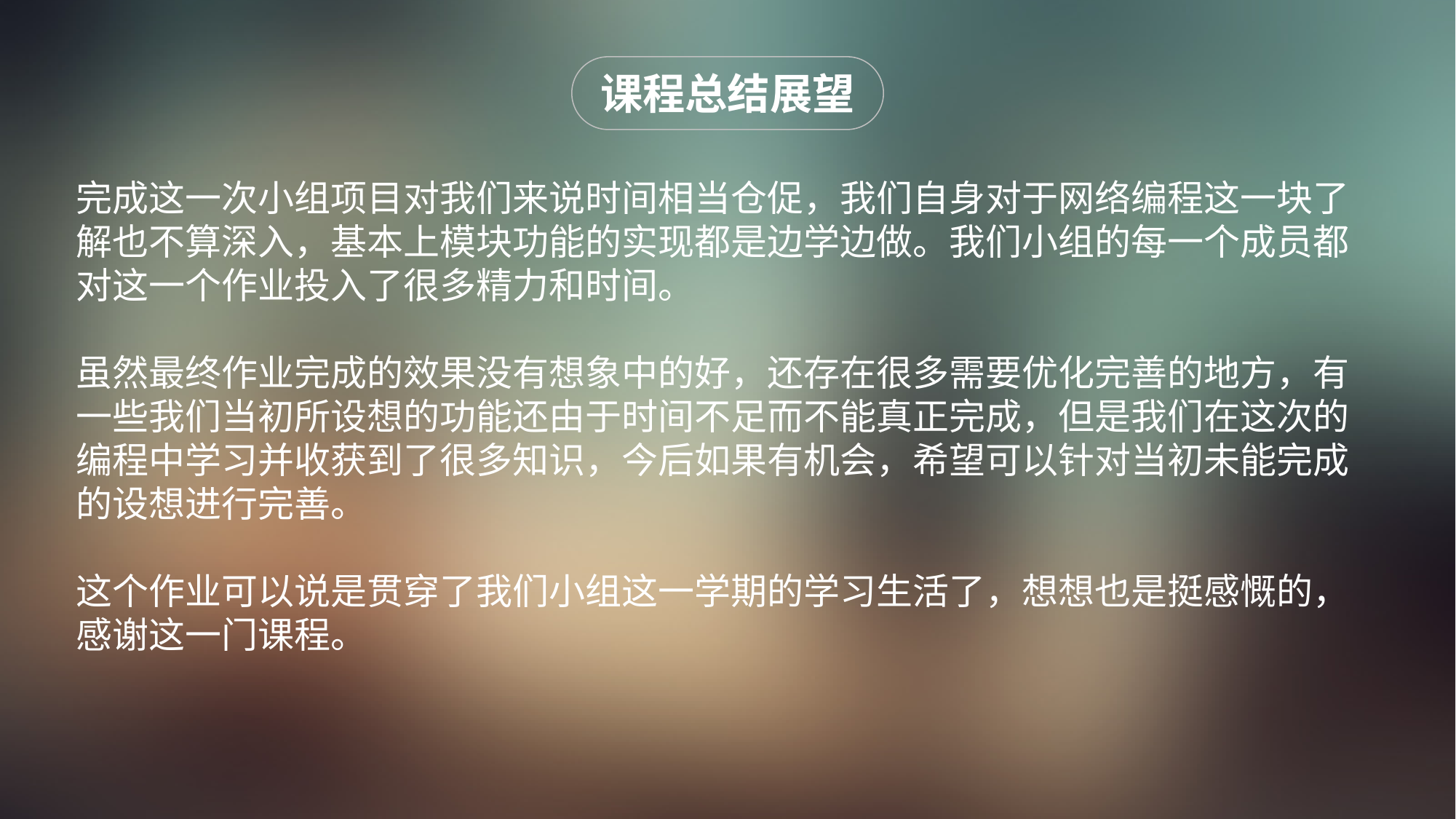

课程总结展望
完成这一次小组项目对我们来说时间相当仓促，我们自身对于网络编程这一块了解也不算深入，基本上模块功能的实现都是边学边做。我们小组的每一个成员都对这一个作业投入了很多精力和时间。

虽然最终作业完成的效果没有想象中的好，还存在很多需要优化完善的地方，有一些我们当初所设想的功能还由于时间不足而不能真正完成，但是我们在这次的编程中学习并收获到了很多知识，今后如果有机会，希望可以针对当初未能完成的设想进行完善。

这个作业可以说是贯穿了我们小组这一学期的学习生活了，想想也是挺感慨的，感谢这一门课程。